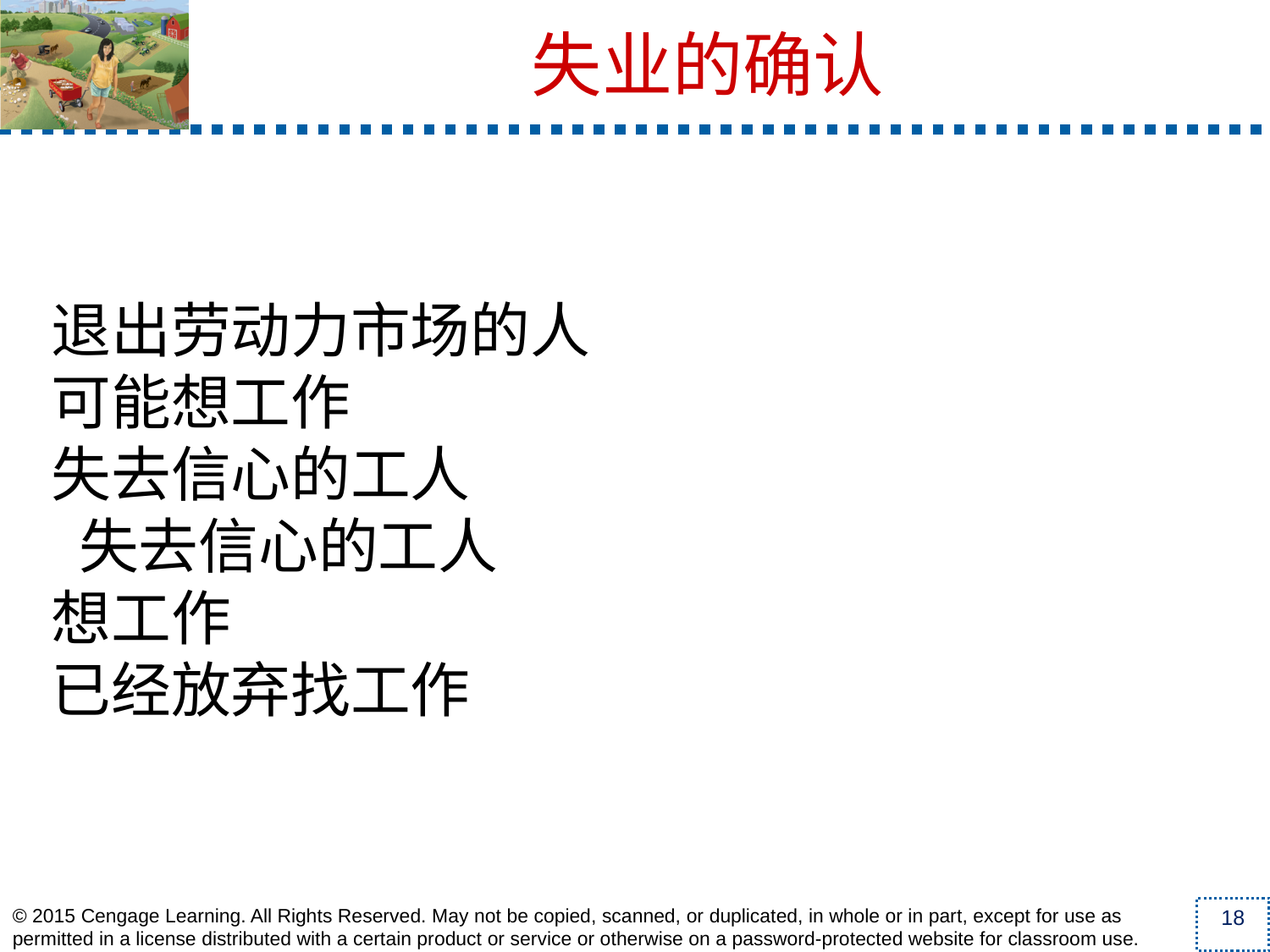

退出劳动力市场的人
可能想工作
失去信心的工人
 失去信心的工人
想工作
已经放弃找工作
失业的确认
18
© 2015 Cengage Learning. All Rights Reserved. May not be copied, scanned, or duplicated, in whole or in part, except for use as permitted in a license distributed with a certain product or service or otherwise on a password-protected website for classroom use.